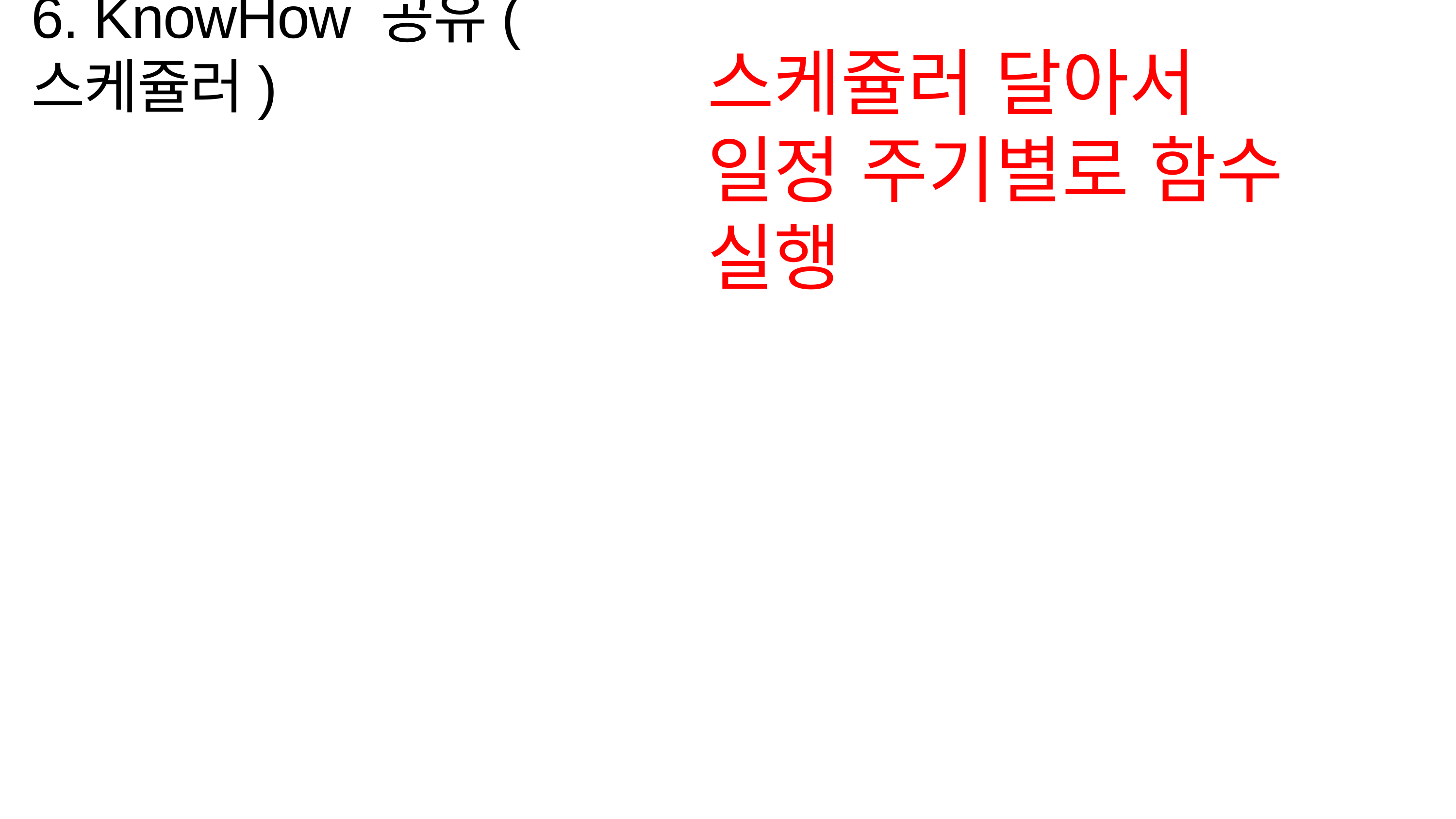

6. KnowHow 공유(스케쥴러)
스케쥴러 달아서 일정 주기별로 함수 실행